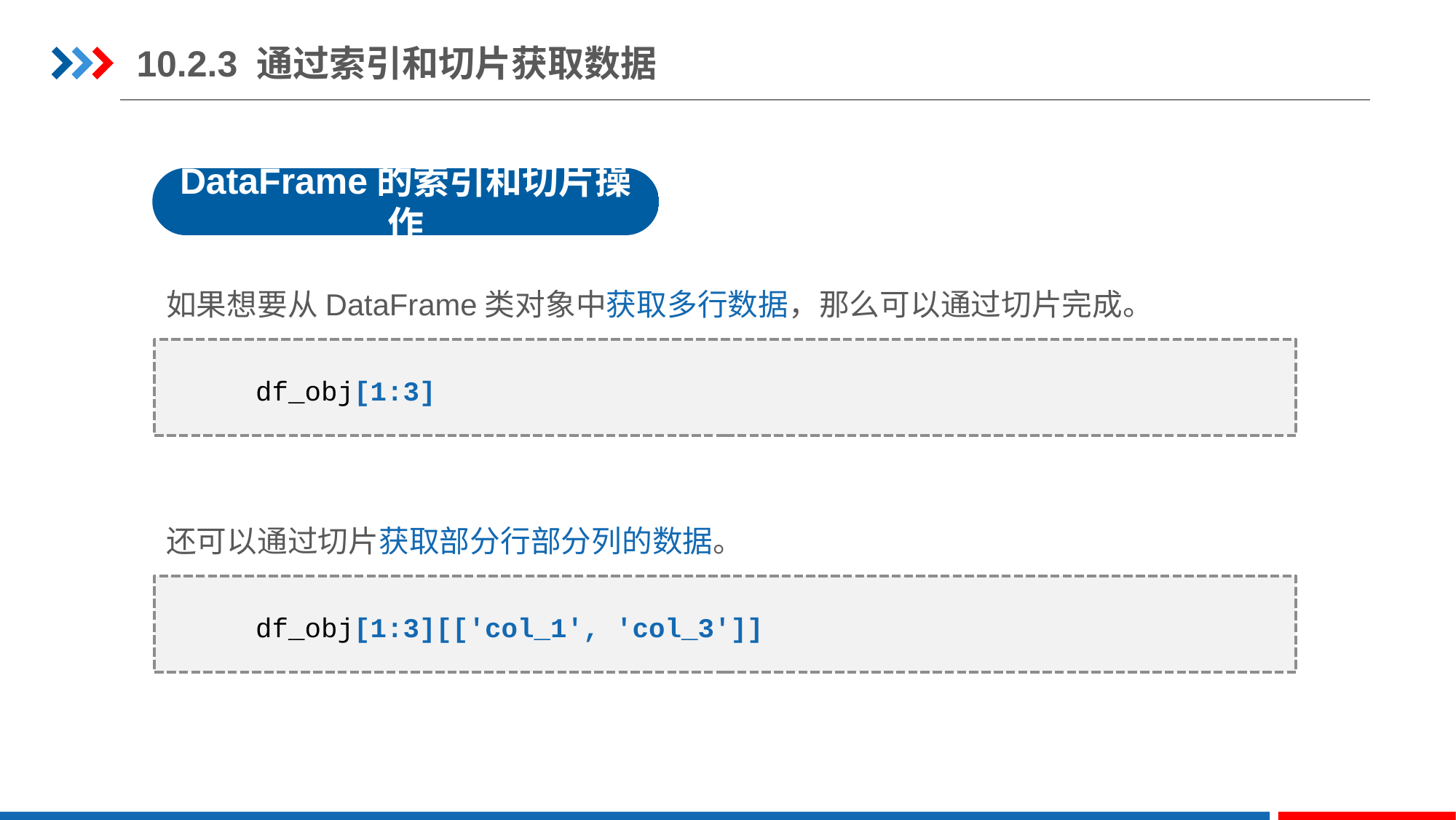

10.2.3 通过索引和切片获取数据
DataFrame的索引和切片操作
如果想要从DataFrame类对象中获取多行数据，那么可以通过切片完成。

df_obj[1:3]
还可以通过切片获取部分行部分列的数据。

df_obj[1:3][['col_1', 'col_3']]